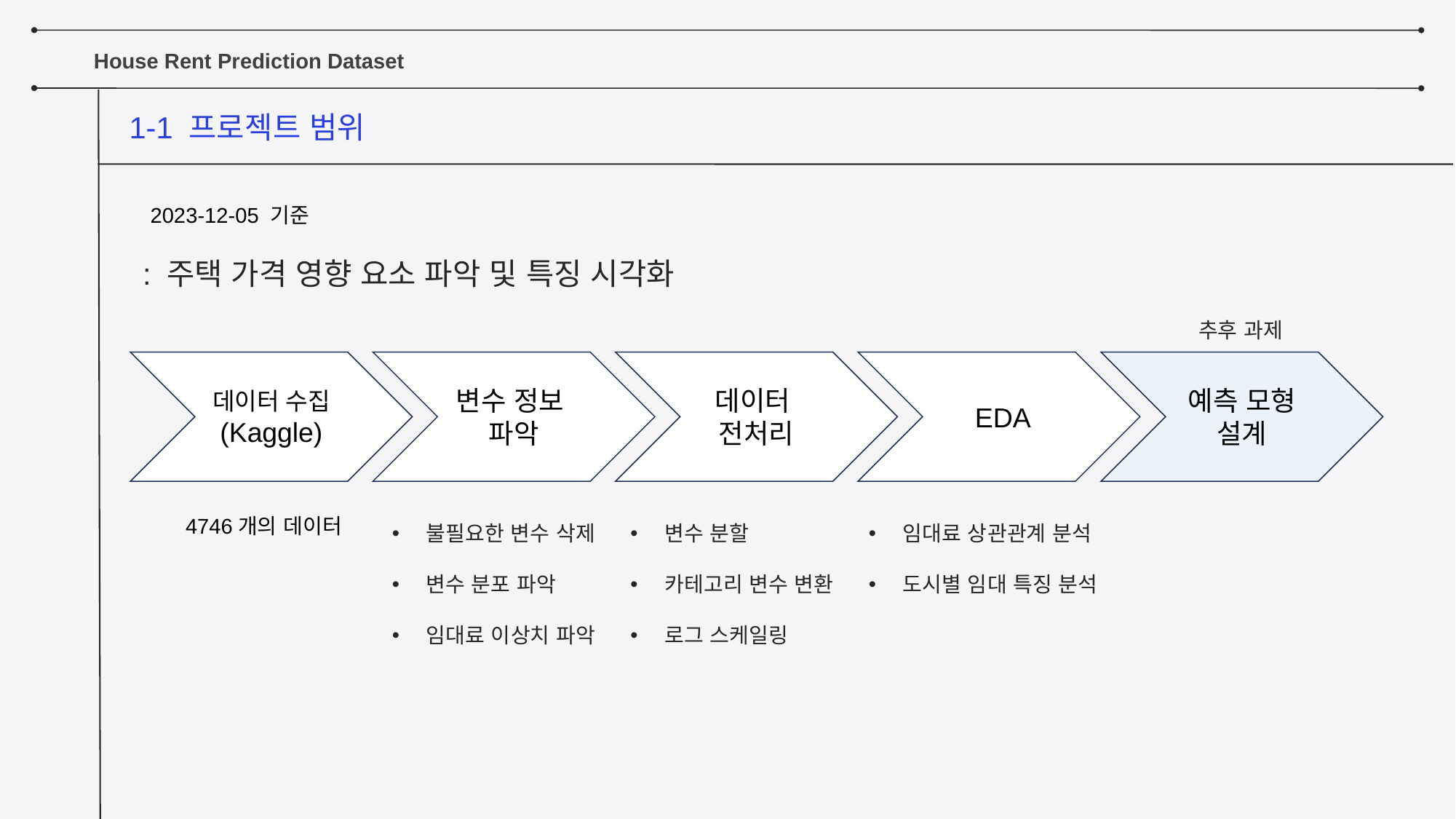

House Rent Prediction Dataset
1-1 프로젝트 범위
2023-12-05 기준
: 주택 가격 영향 요소 파악 및 특징 시각화

추후 과제

데이터 수집
(Kaggle)
변수 정보
파악
데이터
전처리
 EDA
예측 모형
설계
불필요한 변수 삭제
변수 분포 파악
임대료 이상치 파악
변수 분할
카테고리 변수 변환
로그 스케일링

임대료 상관관계 분석
도시별 임대 특징 분석

4746개의 데이터